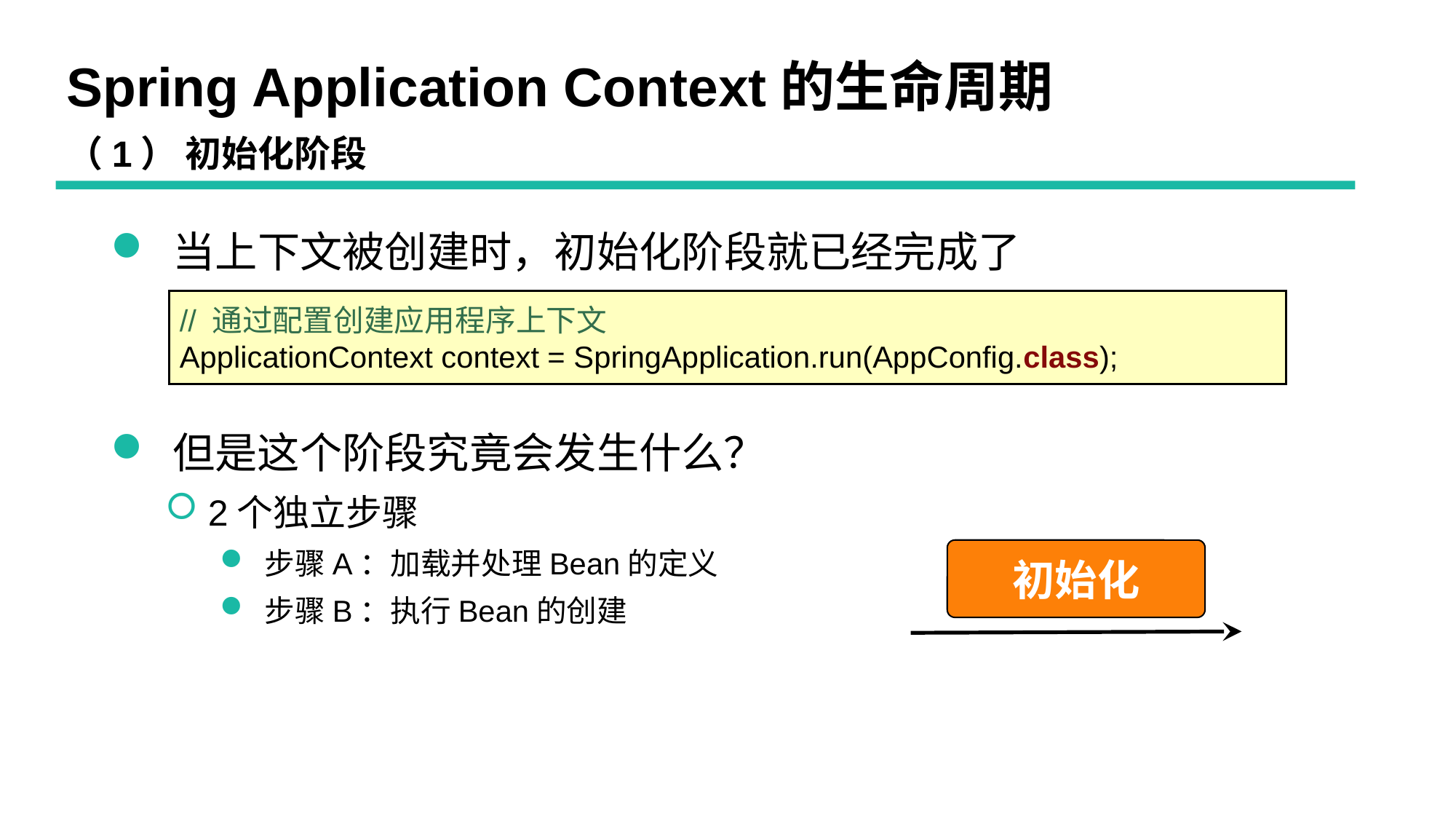

# Spring Application Context的生命周期
（1） 初始化阶段
 当上下文被创建时，初始化阶段就已经完成了
// 通过配置创建应用程序上下文
ApplicationContext context = SpringApplication.run(AppConfig.class);
 但是这个阶段究竟会发生什么？
 2个独立步骤
 步骤A：加载并处理Bean的定义
 步骤B：执行Bean的创建
初始化